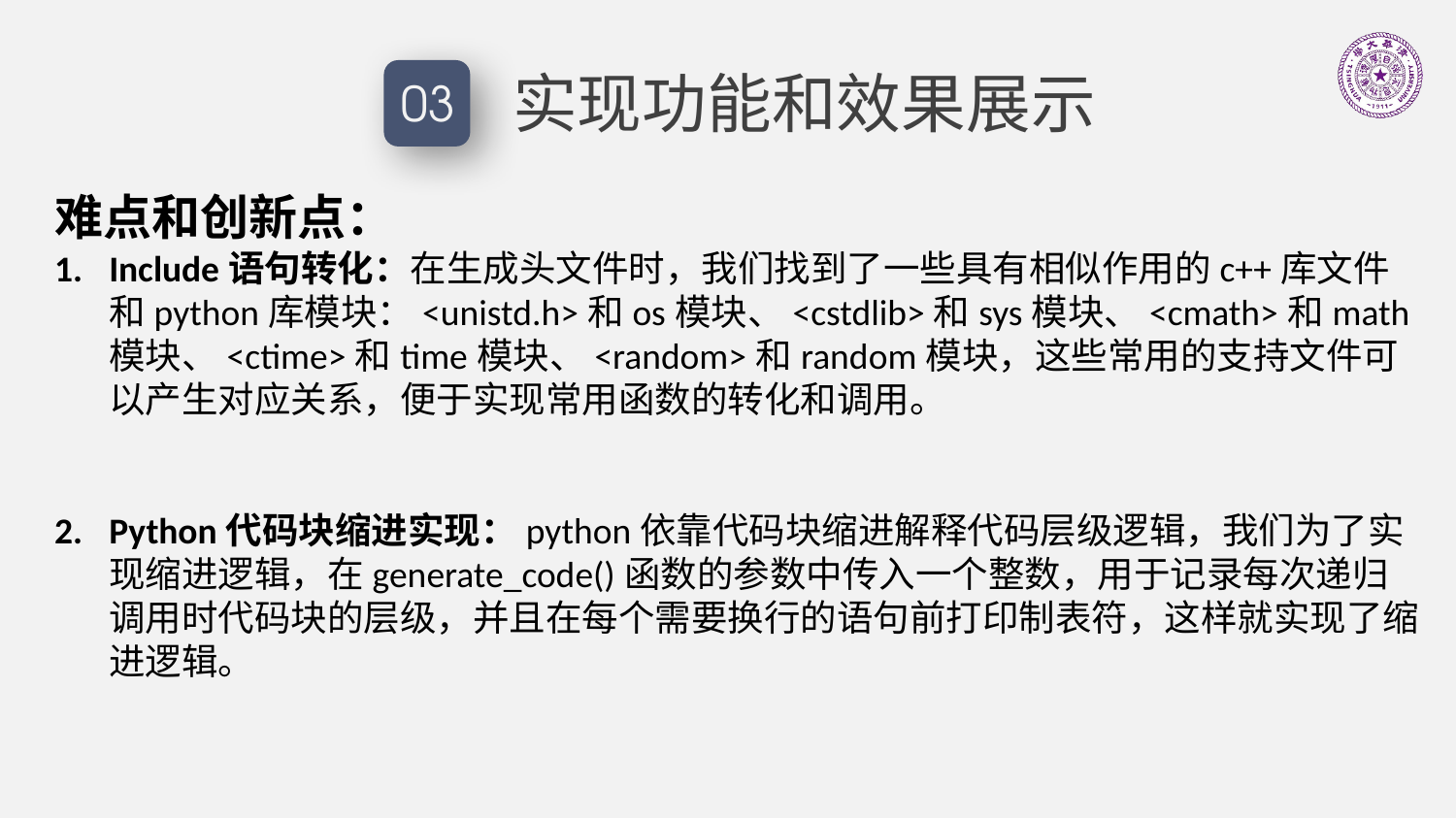

实现功能和效果展示

03
难点和创新点：
Include语句转化：在生成头文件时，我们找到了一些具有相似作用的c++库文件和python库模块：<unistd.h>和os模块、<cstdlib>和sys模块、<cmath>和math模块、<ctime>和time模块、<random>和random模块，这些常用的支持文件可以产生对应关系，便于实现常用函数的转化和调用。

Python代码块缩进实现：python依靠代码块缩进解释代码层级逻辑，我们为了实现缩进逻辑，在generate_code()函数的参数中传入一个整数，用于记录每次递归调用时代码块的层级，并且在每个需要换行的语句前打印制表符，这样就实现了缩进逻辑。